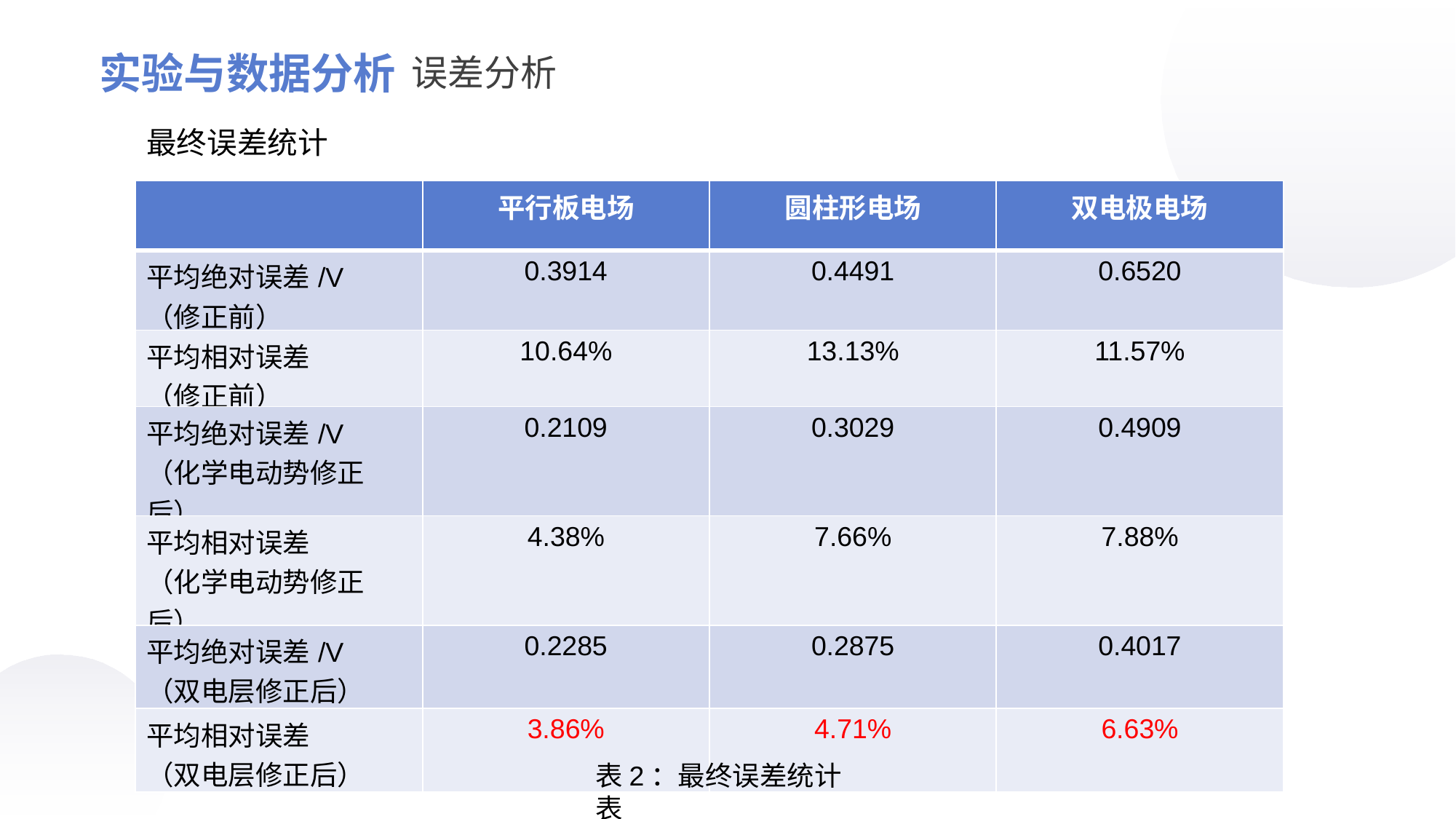

实验与数据分析
误差分析
最终误差统计
|  | 平行板电场 | 圆柱形电场 | 双电极电场 |
| --- | --- | --- | --- |
| 平均绝对误差/V （修正前） | 0.3914 | 0.4491 | 0.6520 |
| 平均相对误差 （修正前） | 10.64% | 13.13% | 11.57% |
| 平均绝对误差/V （化学电动势修正后） | 0.2109 | 0.3029 | 0.4909 |
| 平均相对误差 （化学电动势修正后） | 4.38% | 7.66% | 7.88% |
| 平均绝对误差/V （双电层修正后） | 0.2285 | 0.2875 | 0.4017 |
| 平均相对误差 （双电层修正后） | 3.86% | 4.71% | 6.63% |

表2：最终误差统计表